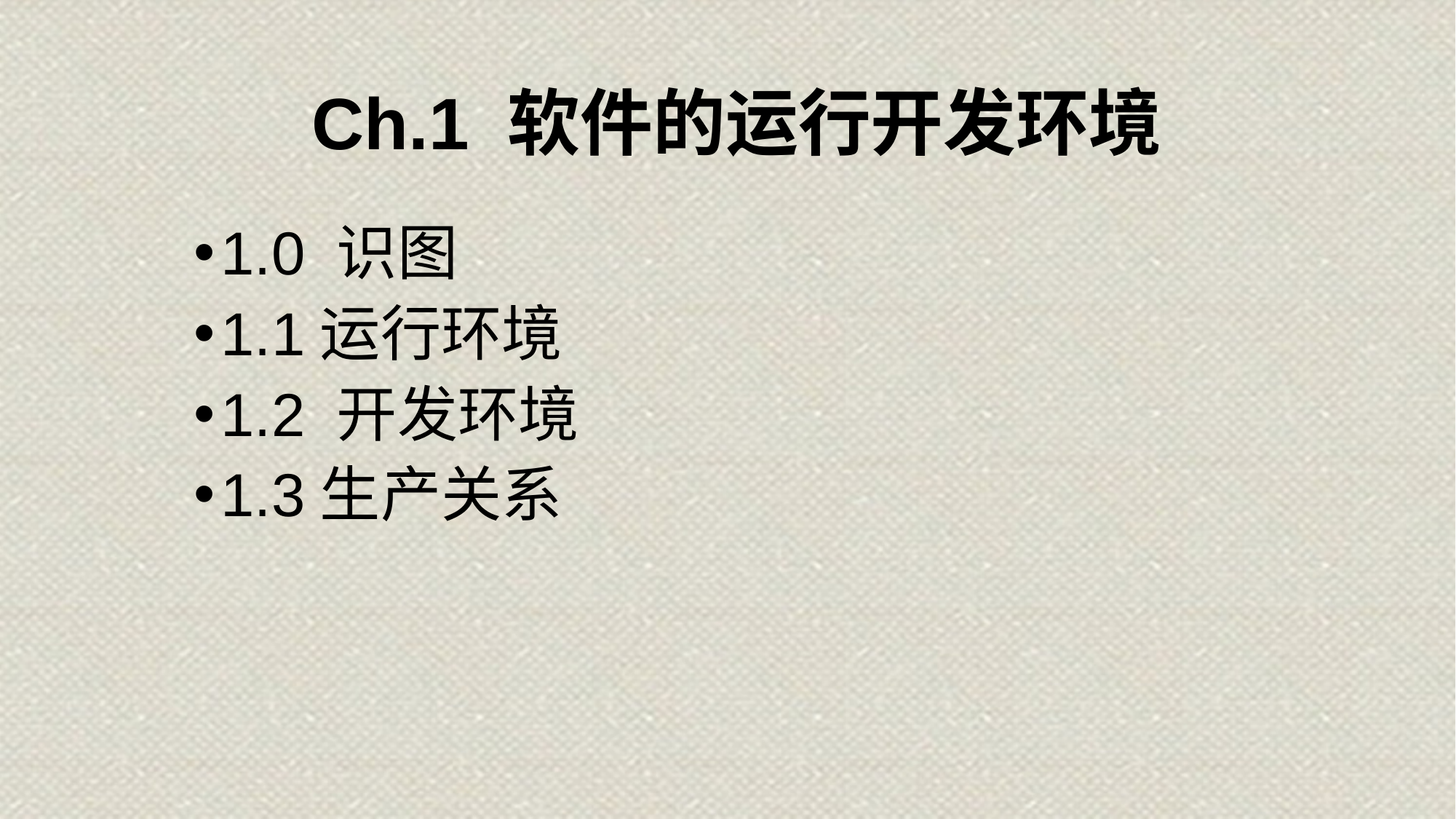

# Ch.1 软件的运行开发环境
1.0 识图
1.1运行环境
1.2 开发环境
1.3生产关系